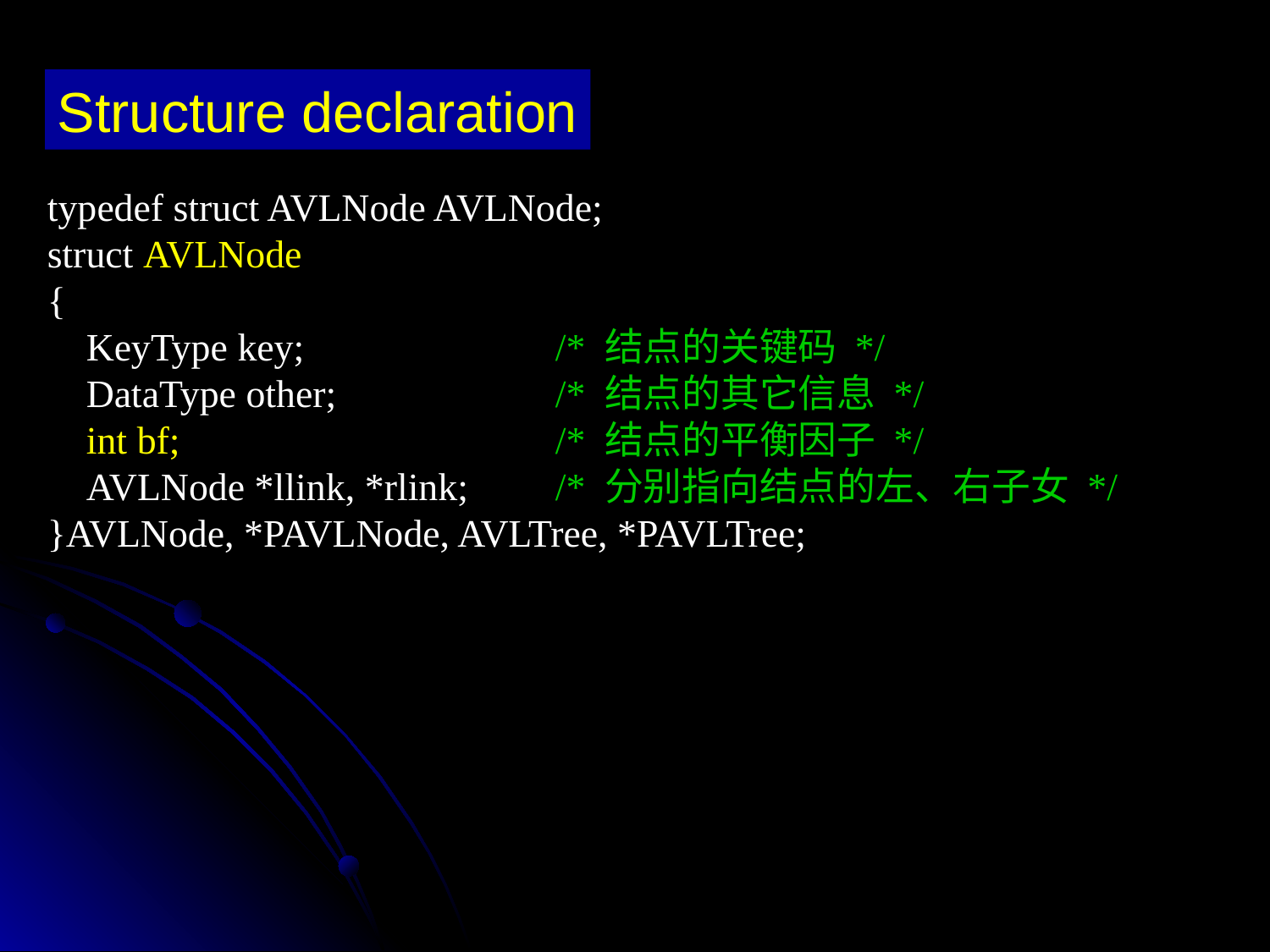

Structure declaration
typedef struct AVLNode AVLNode;
struct AVLNode
{
    KeyType key;		/* 结点的关键码 */
    DataType other;		/* 结点的其它信息 */
    int bf;			/* 结点的平衡因子 */
    AVLNode *llink, *rlink;	/* 分别指向结点的左、右子女 */
}AVLNode, *PAVLNode, AVLTree, *PAVLTree;